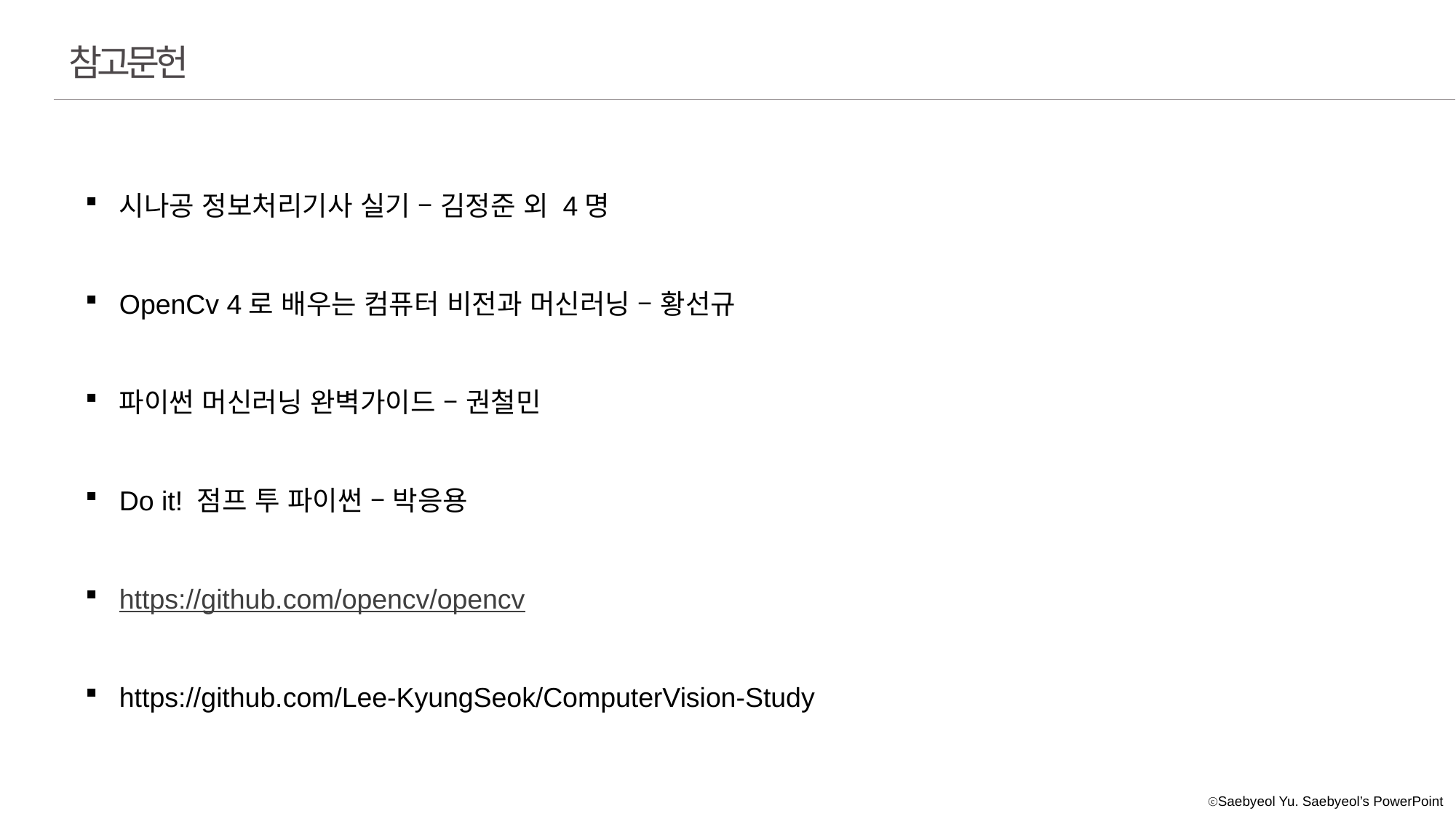

참고문헌
시나공 정보처리기사 실기 – 김정준 외 4명

OpenCv 4로 배우는 컴퓨터 비전과 머신러닝 – 황선규

파이썬 머신러닝 완벽가이드 – 권철민

Do it! 점프 투 파이썬 – 박응용

https://github.com/opencv/opencv

https://github.com/Lee-KyungSeok/ComputerVision-Study